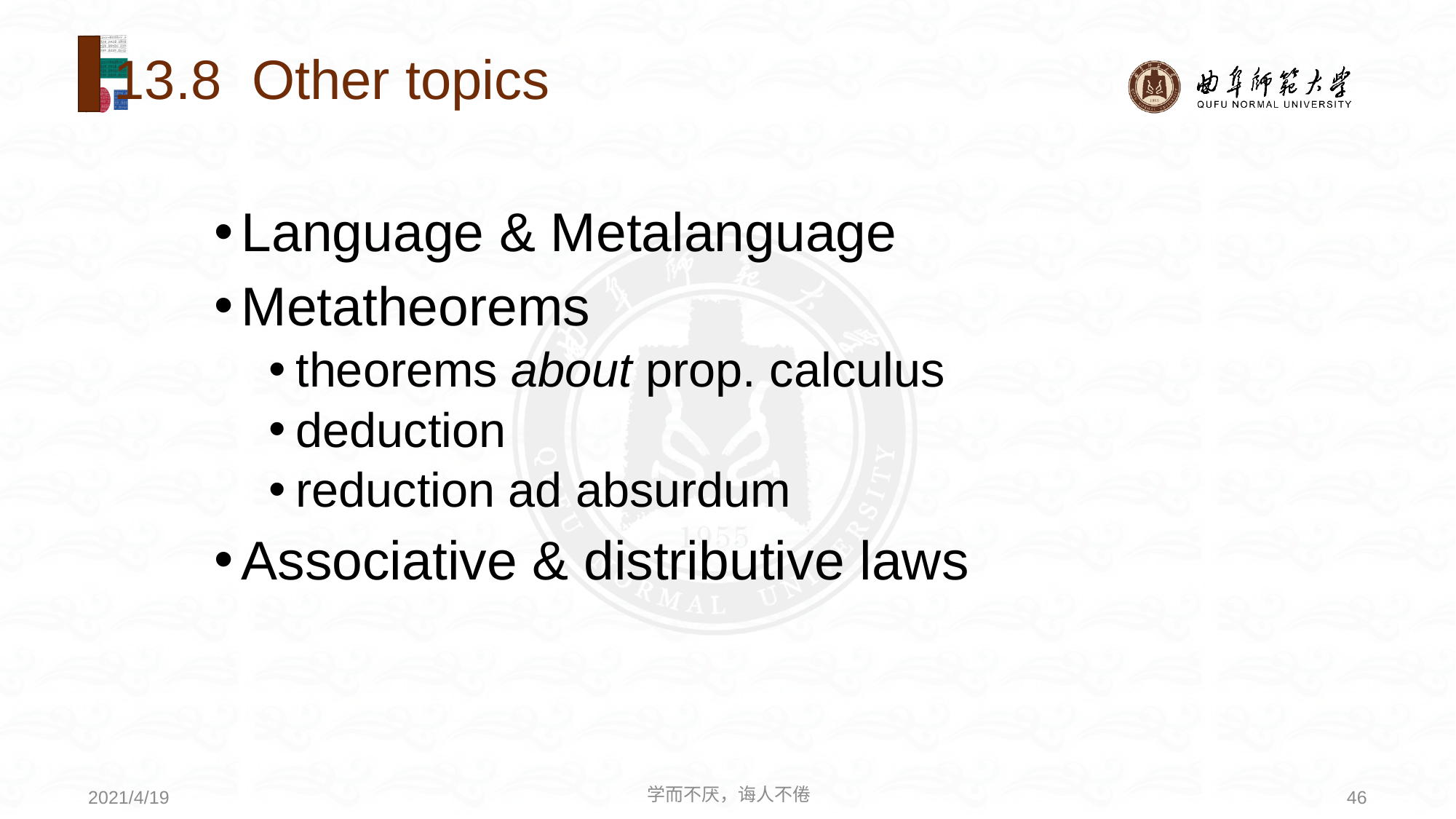

# 13.8  Other topics
Language & Metalanguage
Metatheorems
theorems about prop. calculus
deduction
reduction ad absurdum
Associative & distributive laws
学而不厌，诲人不倦
46
2021/4/19